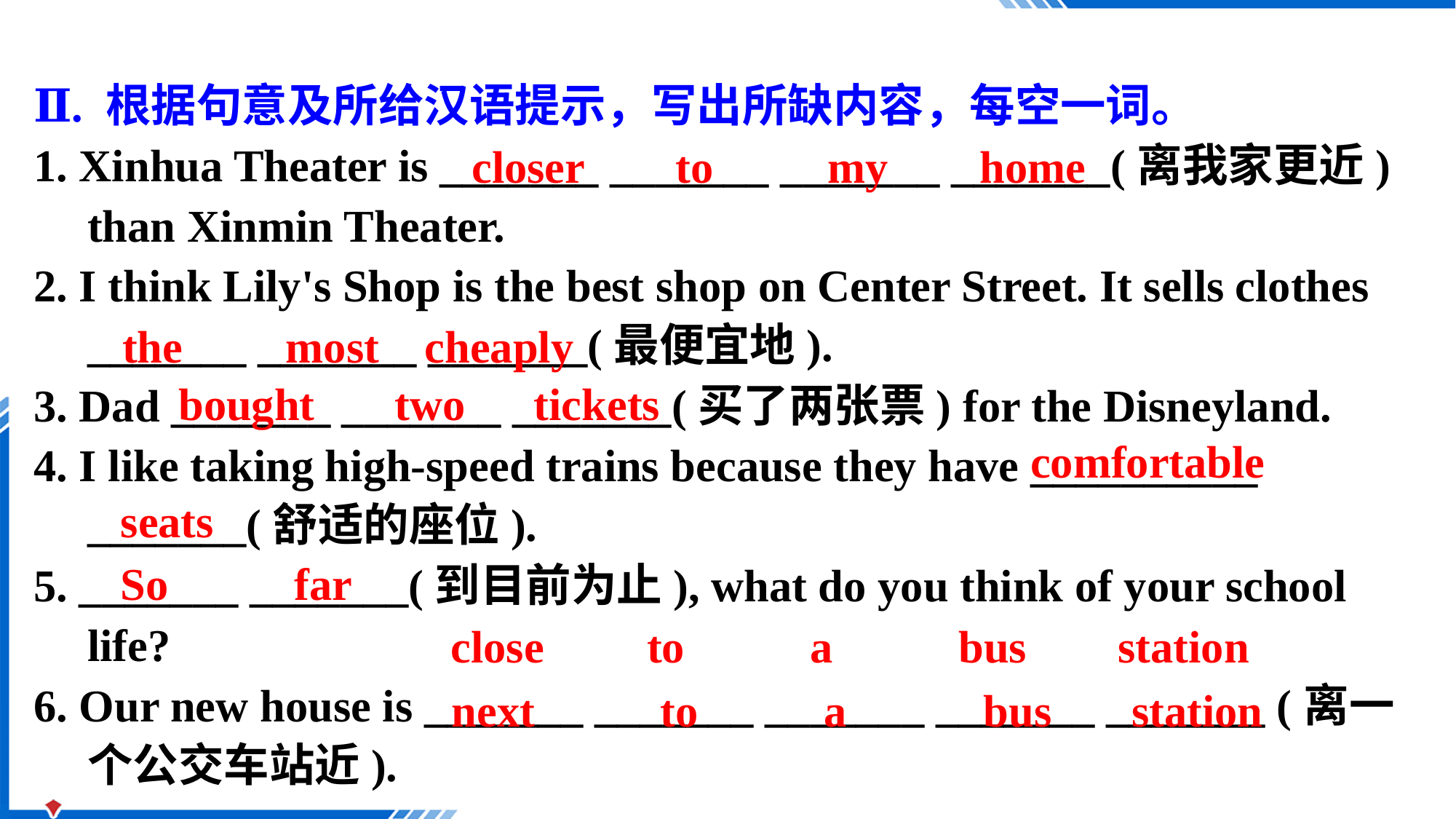

Ⅱ. 根据句意及所给汉语提示，写出所缺内容，每空一词。
1. Xinhua Theater is _______ _______ _______ _______(离我家更近) than Xinmin Theater.
2. I think Lily's Shop is the best shop on Center Street. It sells clothes _______ _______ _______(最便宜地).
3. Dad _______ _______ _______(买了两张票) for the Disneyland.
4. I like taking high-speed trains because they have __________ _______(舒适的座位).
5. _______ _______(到目前为止), what do you think of your school life?
6. Our new house is _______ _______ _______ _______ _______ (离一个公交车站近).
closer        to          my        home
the         most    cheaply
bought       two      tickets
comfortable
seats
So           far
close         to           a           bus        station
next           to           a            bus       station